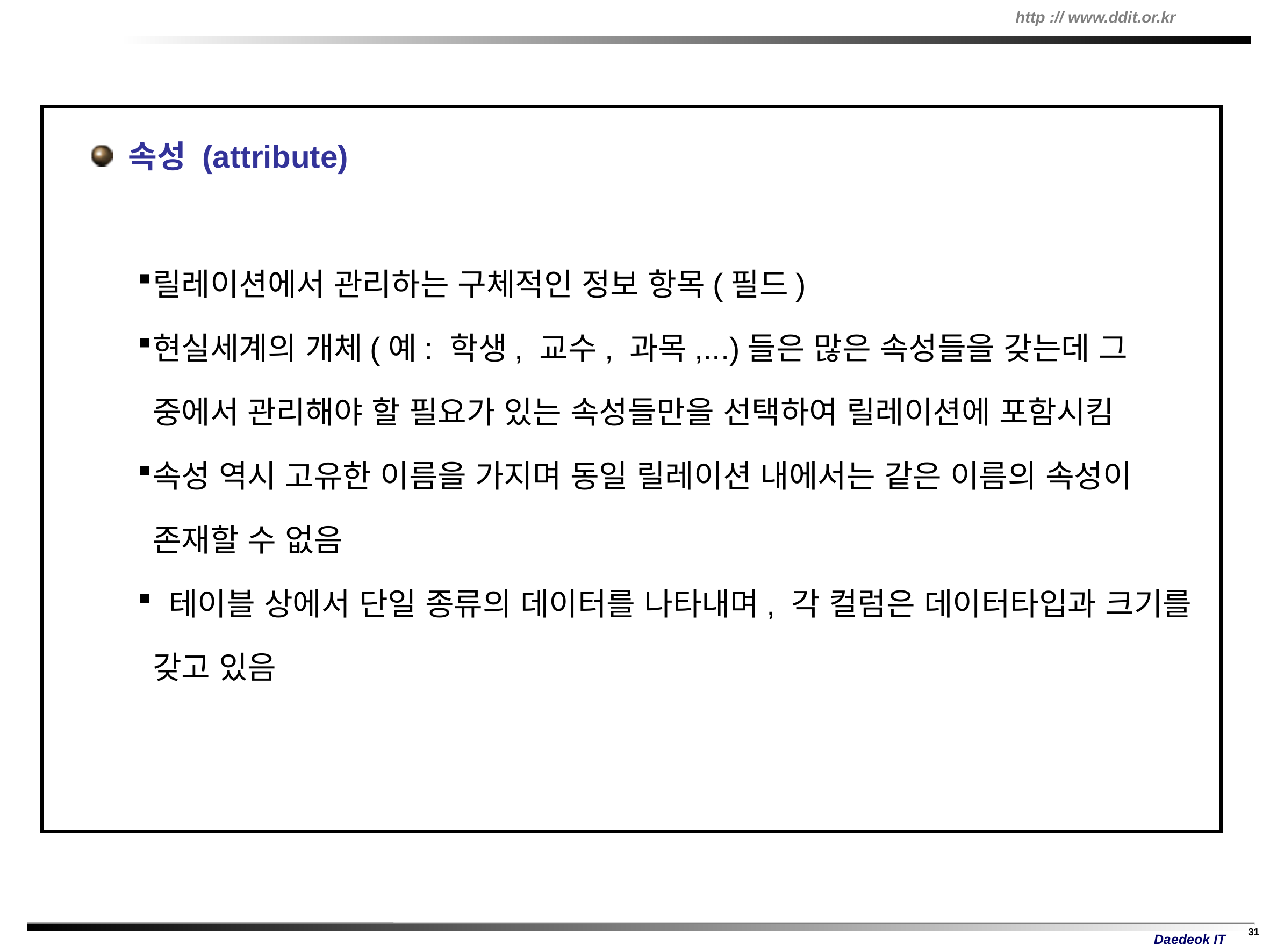

속성 (attribute)

릴레이션에서 관리하는 구체적인 정보 항목(필드)
현실세계의 개체(예: 학생, 교수, 과목,...)들은 많은 속성들을 갖는데 그 중에서 관리해야 할 필요가 있는 속성들만을 선택하여 릴레이션에 포함시킴
속성 역시 고유한 이름을 가지며 동일 릴레이션 내에서는 같은 이름의 속성이 존재할 수 없음
 테이블 상에서 단일 종류의 데이터를 나타내며, 각 컬럼은 데이터타입과 크기를 갖고 있음